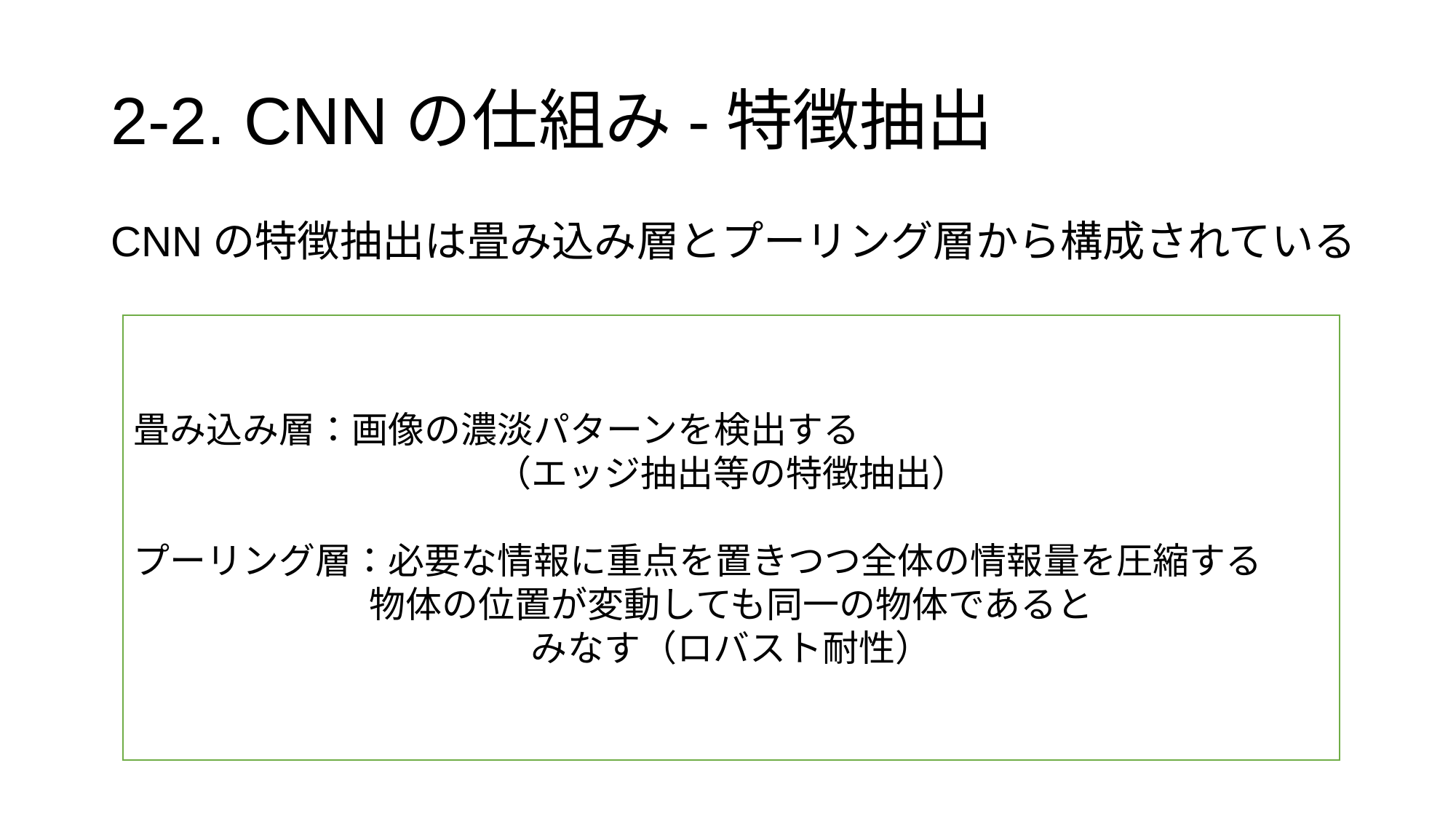

# 2-2. CNNの仕組み-特徴抽出
CNNの特徴抽出は畳み込み層とプーリング層から構成されている

畳み込み層：画像の濃淡パターンを検出する
（エッジ抽出等の特徴抽出）

プーリング層：必要な情報に重点を置きつつ全体の情報量を圧縮する
物体の位置が変動しても同一の物体であると
みなす（ロバスト耐性）